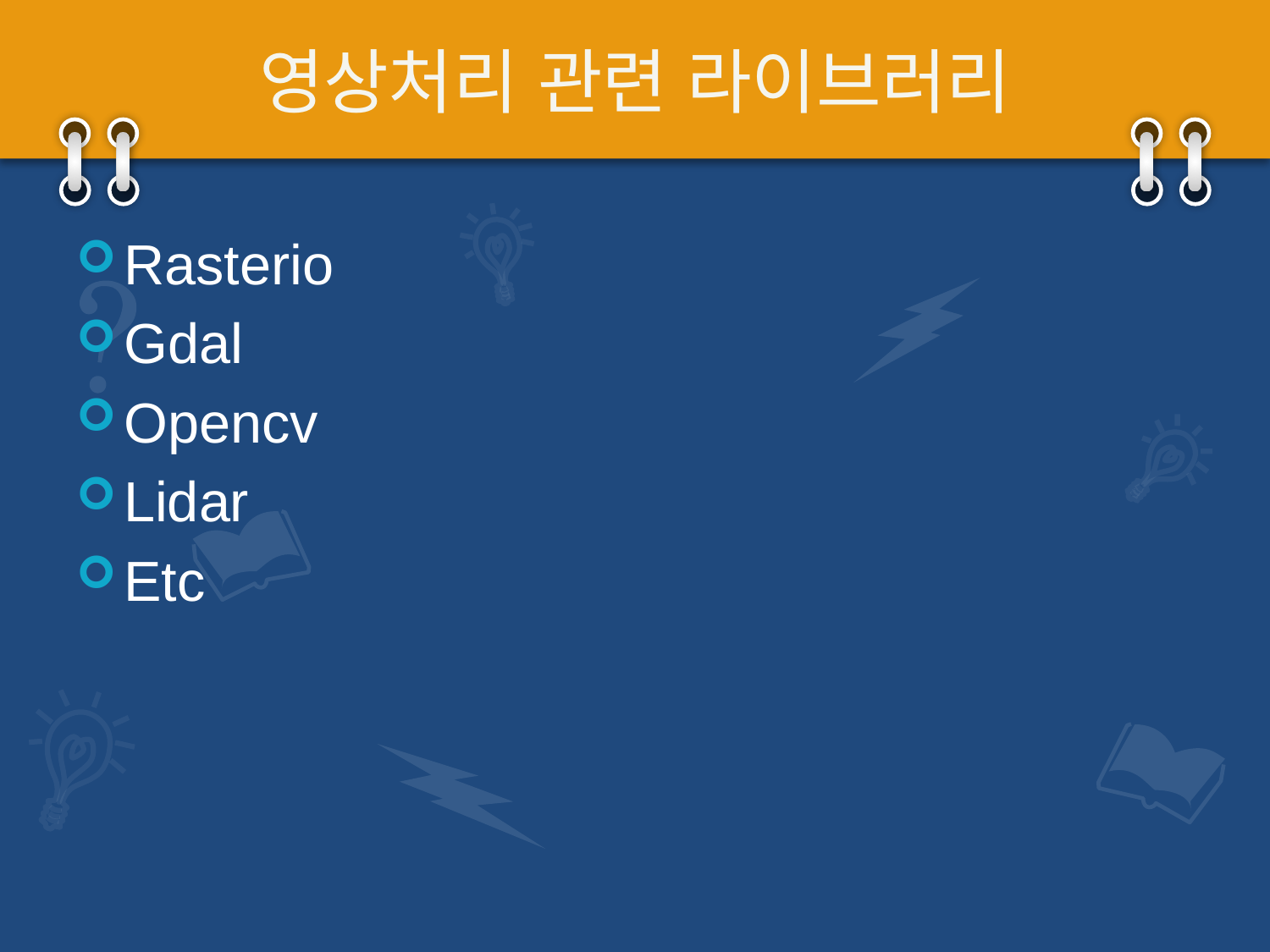

# 영상처리 관련 라이브러리
Rasterio
Gdal
Opencv
Lidar
Etc